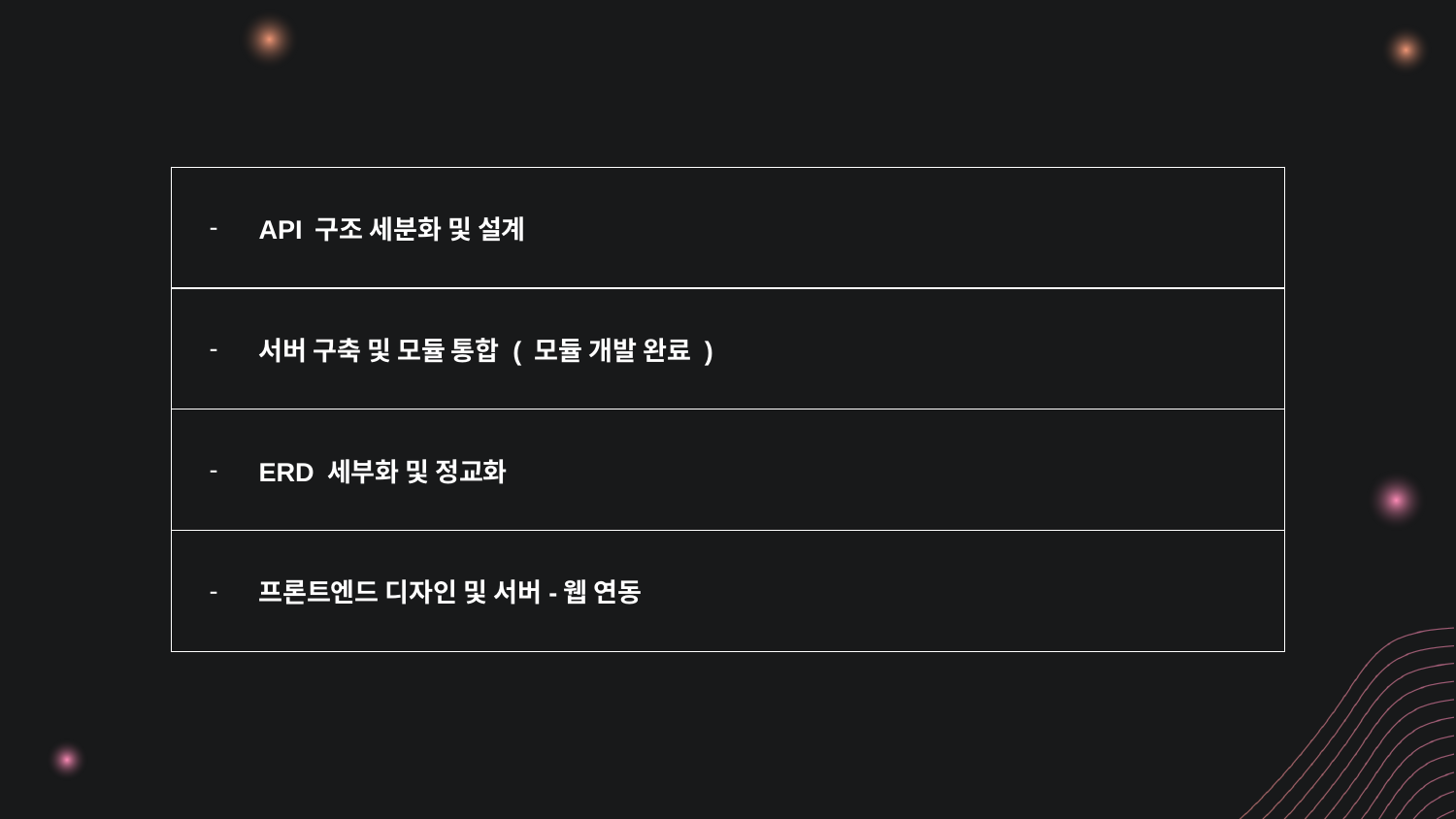

| API 구조 세분화 및 설계 |
| --- |
| 서버 구축 및 모듈 통합 ( 모듈 개발 완료 ) |
| ERD 세부화 및 정교화 |
| 프론트엔드 디자인 및 서버-웹 연동 |